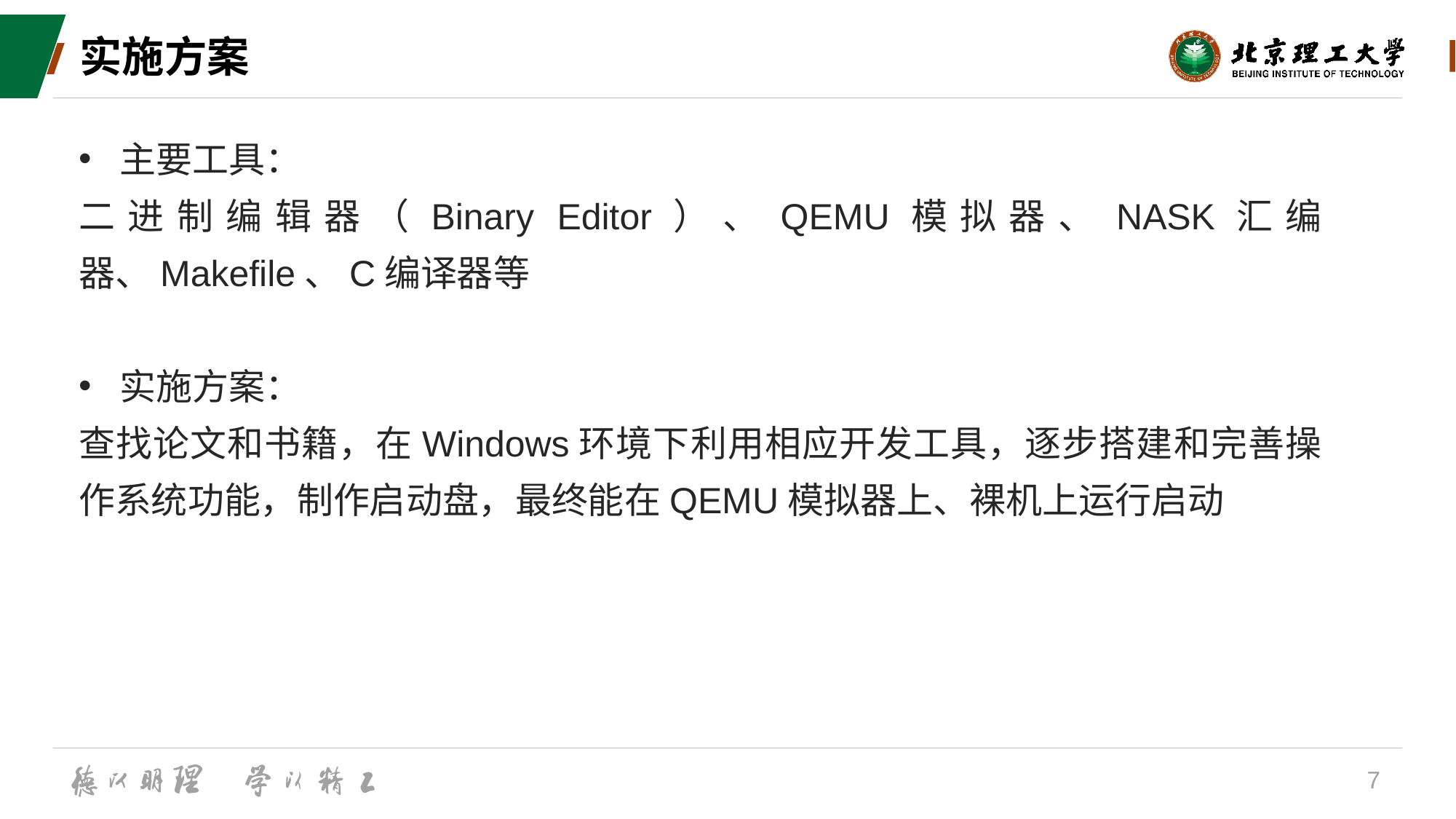

# 实施方案
主要工具：
二进制编辑器（Binary Editor）、QEMU模拟器、NASK汇编器、Makefile、C编译器等

实施方案：
查找论文和书籍，在Windows环境下利用相应开发工具，逐步搭建和完善操作系统功能，制作启动盘，最终能在QEMU模拟器上、裸机上运行启动